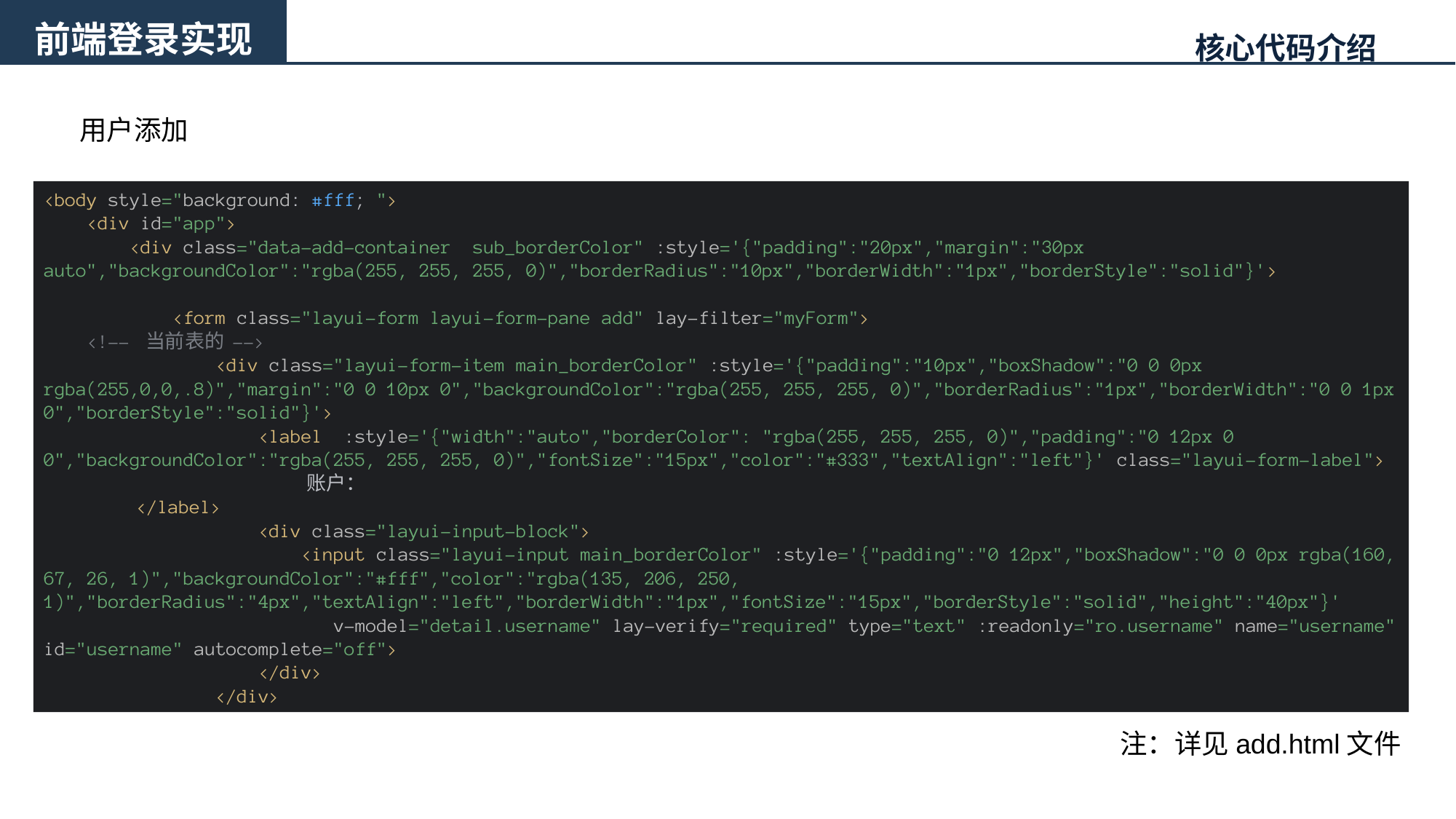

前端登录实现
核心代码介绍
用户添加
<body style="background: #fff; ">
    <div id="app">
        <div class="data-add-container  sub_borderColor" :style='{"padding":"20px","margin":"30px auto","backgroundColor":"rgba(255, 255, 255, 0)","borderRadius":"10px","borderWidth":"1px","borderStyle":"solid"}'>
            <form class="layui-form layui-form-pane add" lay-filter="myForm">
    <!-- 当前表的 -->
                <div class="layui-form-item main_borderColor" :style='{"padding":"10px","boxShadow":"0 0 0px rgba(255,0,0,.8)","margin":"0 0 10px 0","backgroundColor":"rgba(255, 255, 255, 0)","borderRadius":"1px","borderWidth":"0 0 1px 0","borderStyle":"solid"}'>
                    <label  :style='{"width":"auto","borderColor": "rgba(255, 255, 255, 0)","padding":"0 12px 0 0","backgroundColor":"rgba(255, 255, 255, 0)","fontSize":"15px","color":"#333","textAlign":"left"}' class="layui-form-label">
                        账户：
                    </label>
                    <div class="layui-input-block">
                        <input class="layui-input main_borderColor" :style='{"padding":"0 12px","boxShadow":"0 0 0px rgba(160, 67, 26, 1)","backgroundColor":"#fff","color":"rgba(135, 206, 250, 1)","borderRadius":"4px","textAlign":"left","borderWidth":"1px","fontSize":"15px","borderStyle":"solid","height":"40px"}'
                           v-model="detail.username" lay-verify="required" type="text" :readonly="ro.username" name="username" id="username" autocomplete="off">
                    </div>
                </div>
注：详见add.html文件